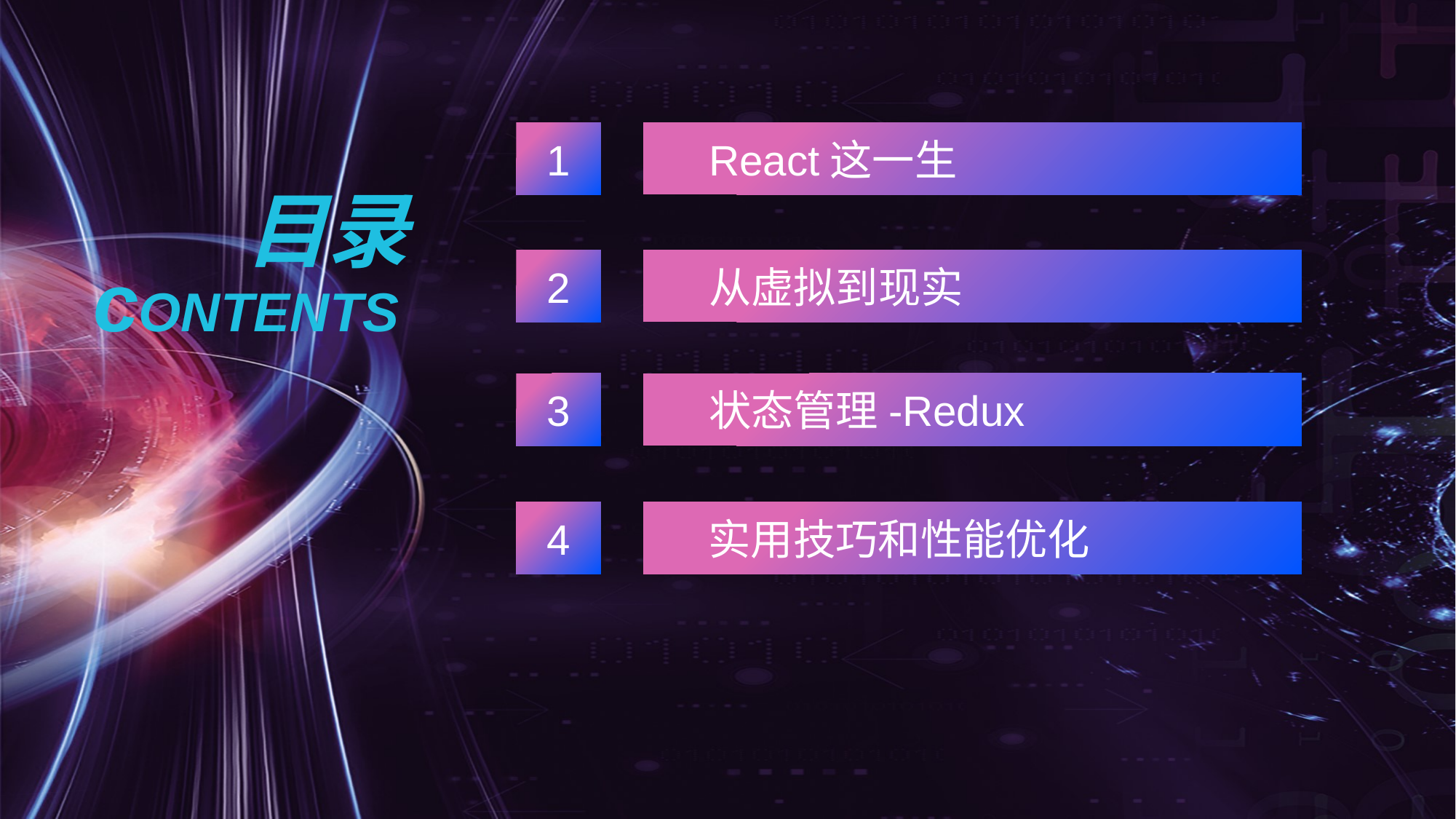

React这一生
1
目录
cONTENTS
从虚拟到现实
2
状态管理-Redux
3
实用技巧和性能优化
4